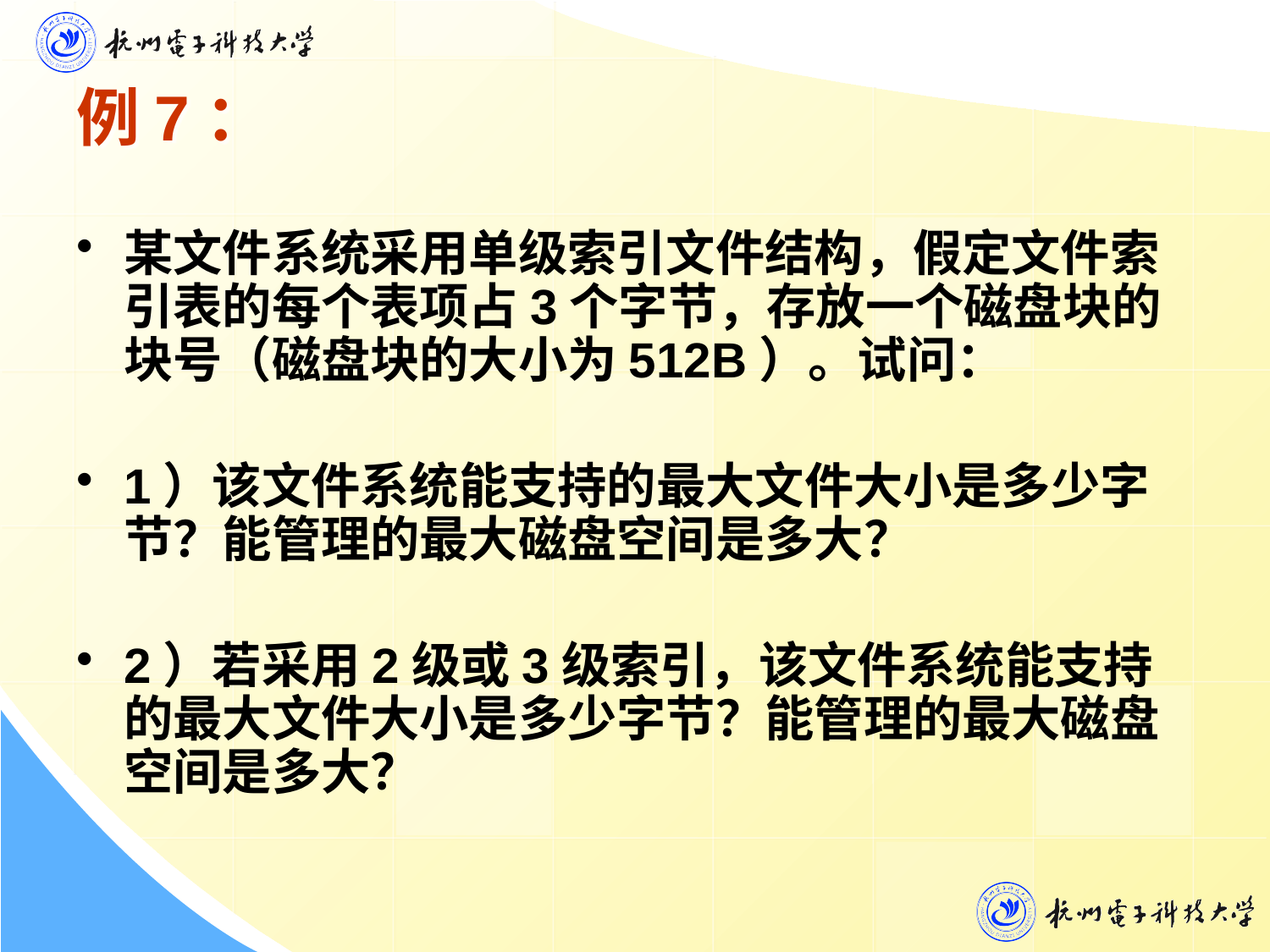

# 例7：
某文件系统采用单级索引文件结构，假定文件索引表的每个表项占3个字节，存放一个磁盘块的块号（磁盘块的大小为512B）。试问：

1）该文件系统能支持的最大文件大小是多少字节？能管理的最大磁盘空间是多大？

2）若采用2级或3级索引，该文件系统能支持的最大文件大小是多少字节？能管理的最大磁盘空间是多大？